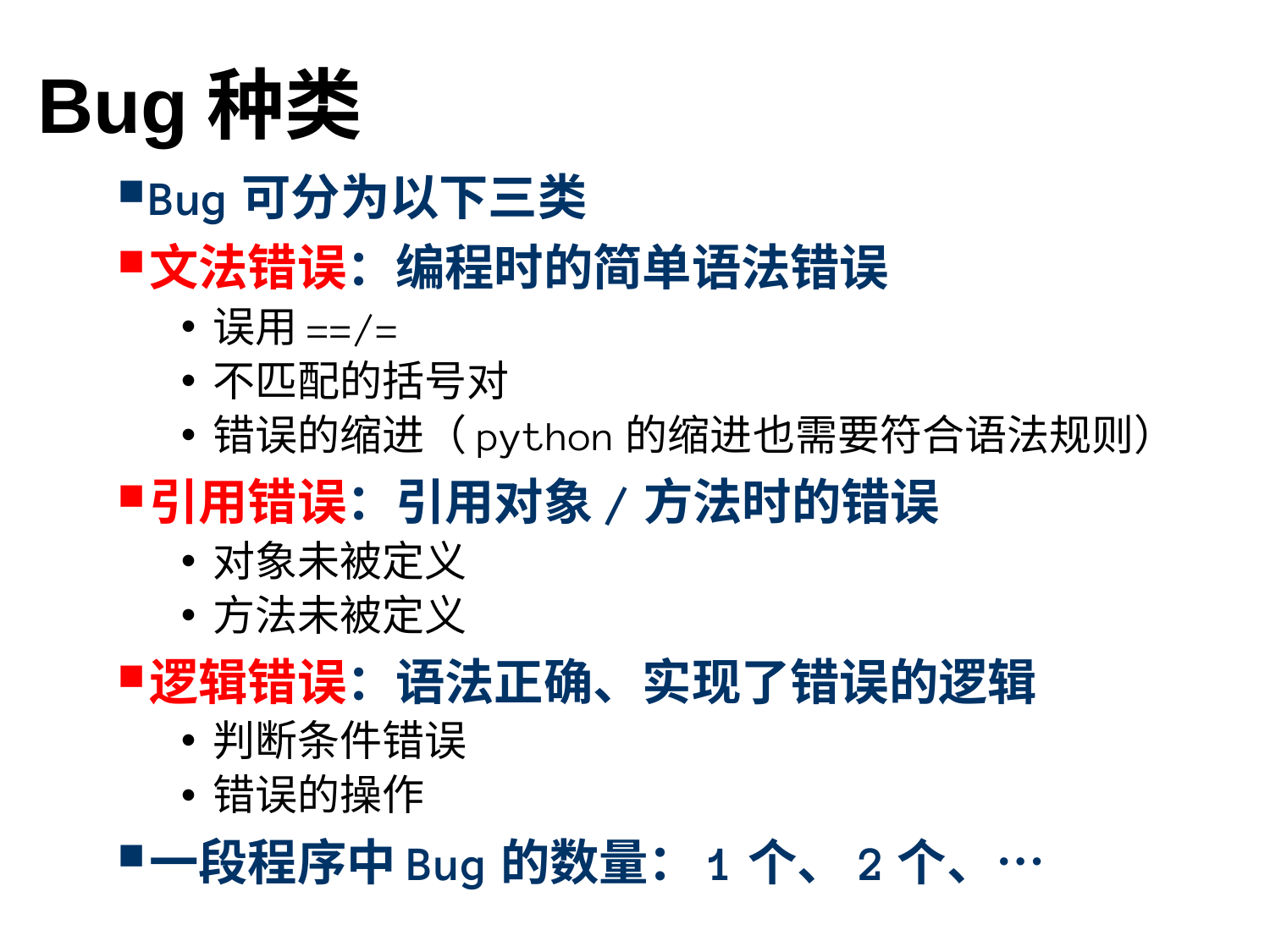

# Bug种类
Bug可分为以下三类
文法错误：编程时的简单语法错误
误用==/=
不匹配的括号对
错误的缩进（python的缩进也需要符合语法规则）
引用错误：引用对象/方法时的错误
对象未被定义
方法未被定义
逻辑错误：语法正确、实现了错误的逻辑
判断条件错误
错误的操作
一段程序中Bug的数量：1个、2个、…